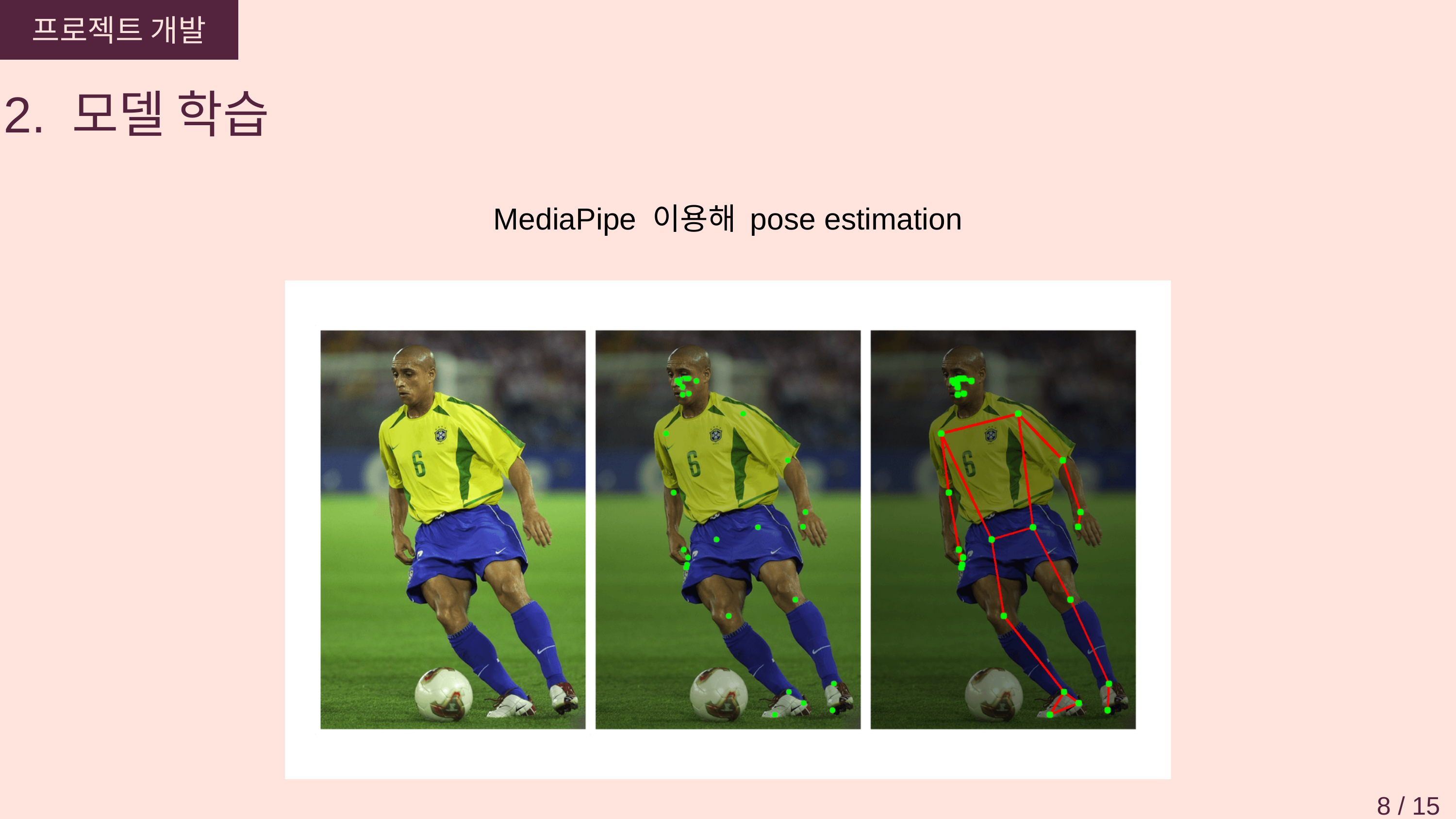

프로젝트 개발
2. 모델 학습
HW
MediaPipe 이용해 pose estimation

8 / 15